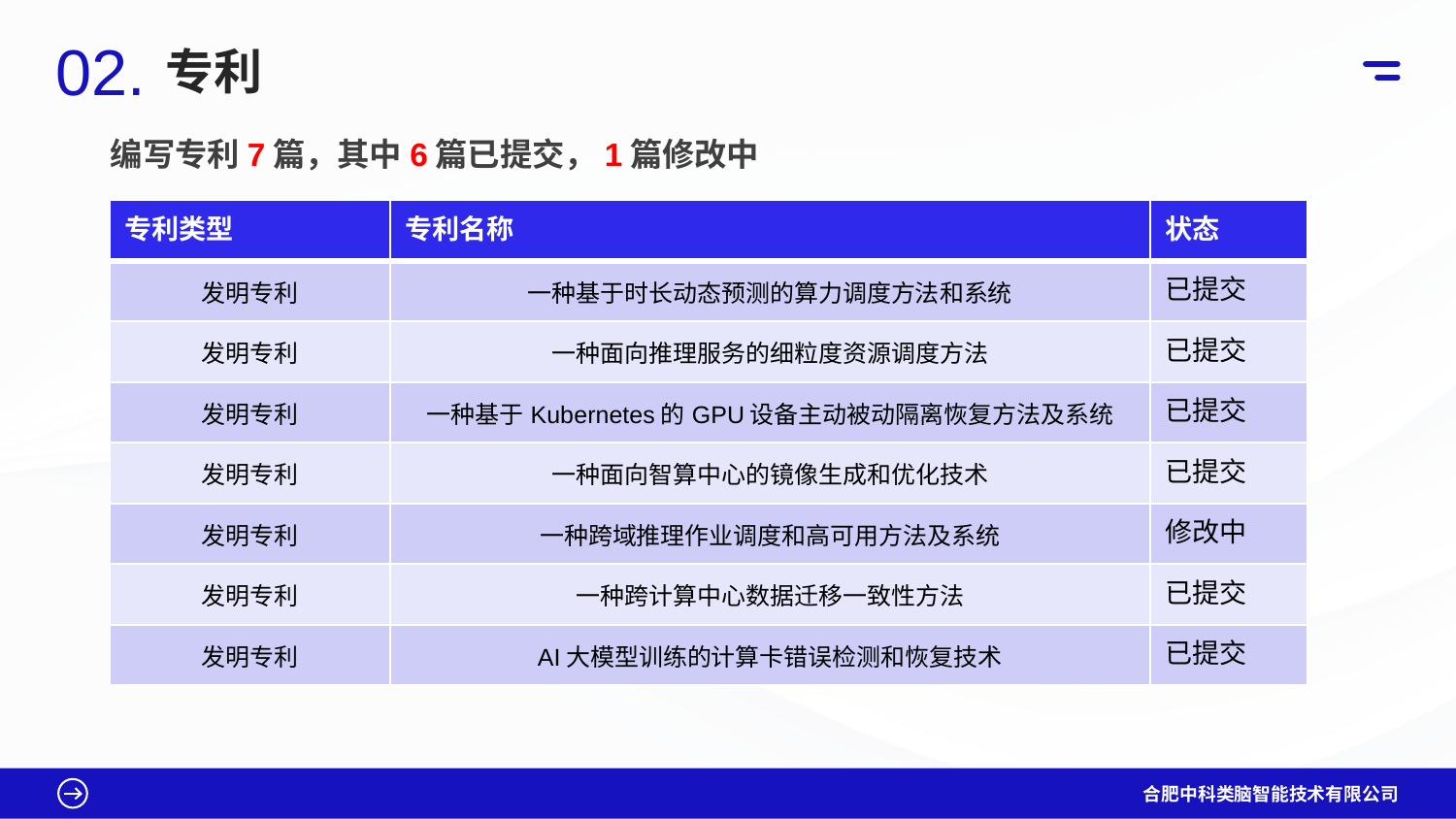

02.
专利

编写专利7篇，其中6篇已提交，1篇修改中
| 专利类型 | 专利名称 | 状态 |
| --- | --- | --- |
| 发明专利 | 一种基于时长动态预测的算力调度方法和系统 | 已提交 |
| 发明专利 | 一种面向推理服务的细粒度资源调度方法 | 已提交 |
| 发明专利 | 一种基于Kubernetes的GPU设备主动被动隔离恢复方法及系统 | 已提交 |
| 发明专利 | 一种面向智算中心的镜像生成和优化技术 | 已提交 |
| 发明专利 | 一种跨域推理作业调度和高可用方法及系统 | 修改中 |
| 发明专利 | 一种跨计算中心数据迁移一致性方法 | 已提交 |
| 发明专利 | AI大模型训练的计算卡错误检测和恢复技术 | 已提交 |
合肥中科类脑智能技术有限公司